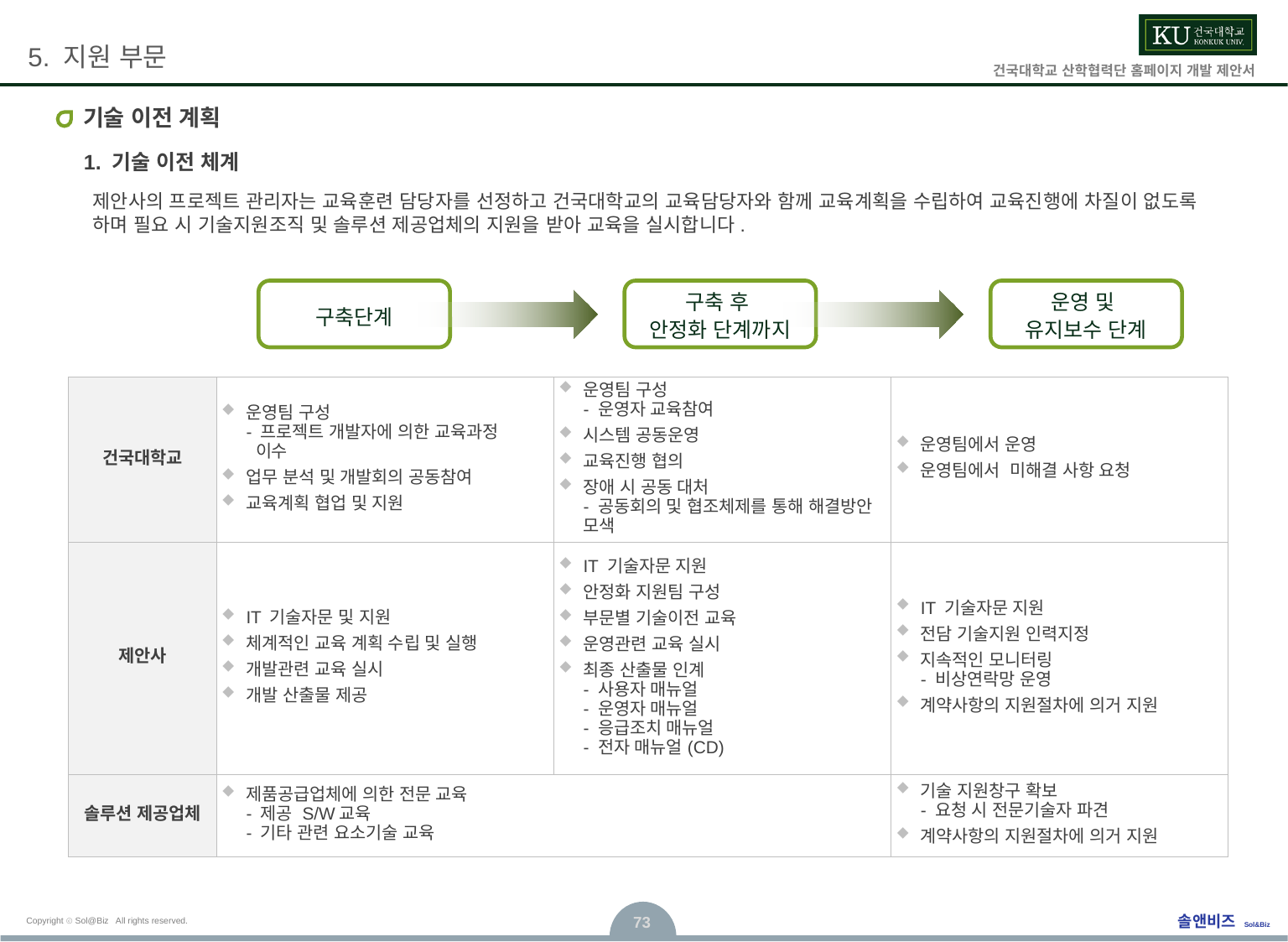

# 기술 이전 계획
1. 기술 이전 체계
제안사의 프로젝트 관리자는 교육훈련 담당자를 선정하고 건국대학교의 교육담당자와 함께 교육계획을 수립하여 교육진행에 차질이 없도록 하며 필요 시 기술지원조직 및 솔루션 제공업체의 지원을 받아 교육을 실시합니다.
구축단계
운영 및
유지보수 단계
구축 후
안정화 단계까지

| 건국대학교 | 운영팀 구성 - 프로젝트 개발자에 의한 교육과정 이수 업무 분석 및 개발회의 공동참여 교육계획 협업 및 지원 | 운영팀 구성 - 운영자 교육참여 시스템 공동운영 교육진행 협의 장애 시 공동 대처 - 공동회의 및 협조체제를 통해 해결방안 모색 | 운영팀에서 운영 운영팀에서 미해결 사항 요청 |
| --- | --- | --- | --- |
| 제안사 | IT 기술자문 및 지원 체계적인 교육 계획 수립 및 실행 개발관련 교육 실시 개발 산출물 제공 | IT 기술자문 지원 안정화 지원팀 구성 부문별 기술이전 교육 운영관련 교육 실시 최종 산출물 인계 - 사용자 매뉴얼 - 운영자 매뉴얼 - 응급조치 매뉴얼 - 전자 매뉴얼(CD) | IT 기술자문 지원 전담 기술지원 인력지정 지속적인 모니터링 - 비상연락망 운영 계약사항의 지원절차에 의거 지원 |
| 솔루션 제공업체 | 제품공급업체에 의한 전문 교육 - 제공 S/W교육 - 기타 관련 요소기술 교육 |  | 기술 지원창구 확보 - 요청 시 전문기술자 파견 계약사항의 지원절차에 의거 지원 |